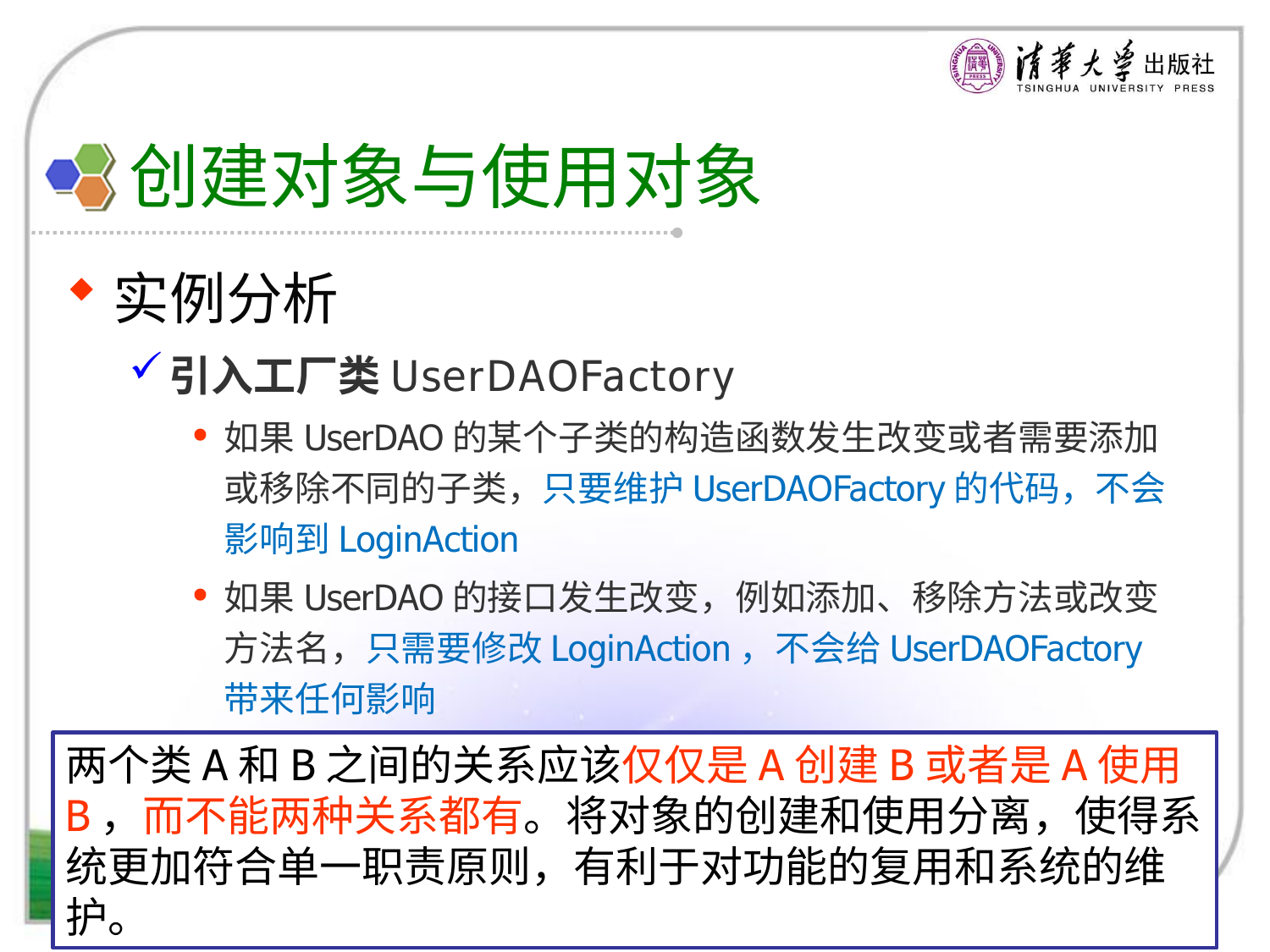

# 创建对象与使用对象
实例分析
引入工厂类UserDAOFactory
如果UserDAO的某个子类的构造函数发生改变或者需要添加或移除不同的子类，只要维护UserDAOFactory的代码，不会影响到LoginAction
如果UserDAO的接口发生改变，例如添加、移除方法或改变方法名，只需要修改LoginAction，不会给UserDAOFactory带来任何影响

两个类A和B之间的关系应该仅仅是A创建B或者是A使用B，而不能两种关系都有。将对象的创建和使用分离，使得系统更加符合单一职责原则，有利于对功能的复用和系统的维护。